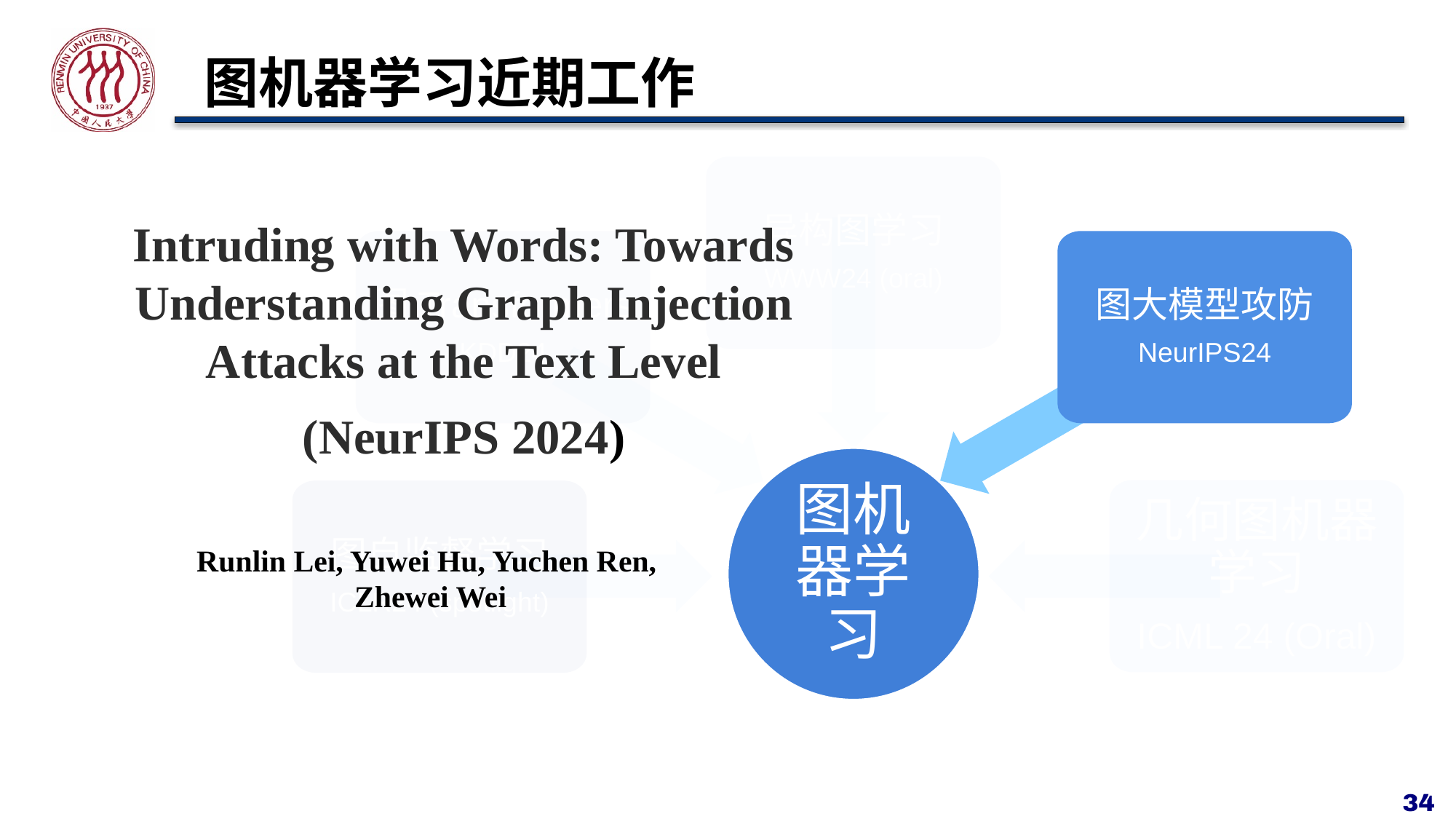

# 图机器学习近期工作
异构图学习
WWW24 (oral)
Intruding with Words: Towards
Understanding Graph Injection
Attacks at the Text Level
(NeurIPS 2024)
图Transformers
KDD24
图大模型攻防
NeurIPS24

图机器学习
几何图机器学习
ICML 24 (Oral)
图自监督学习
ICLR24 (spotlight)
Runlin Lei, Yuwei Hu, Yuchen Ren,
Zhewei Wei